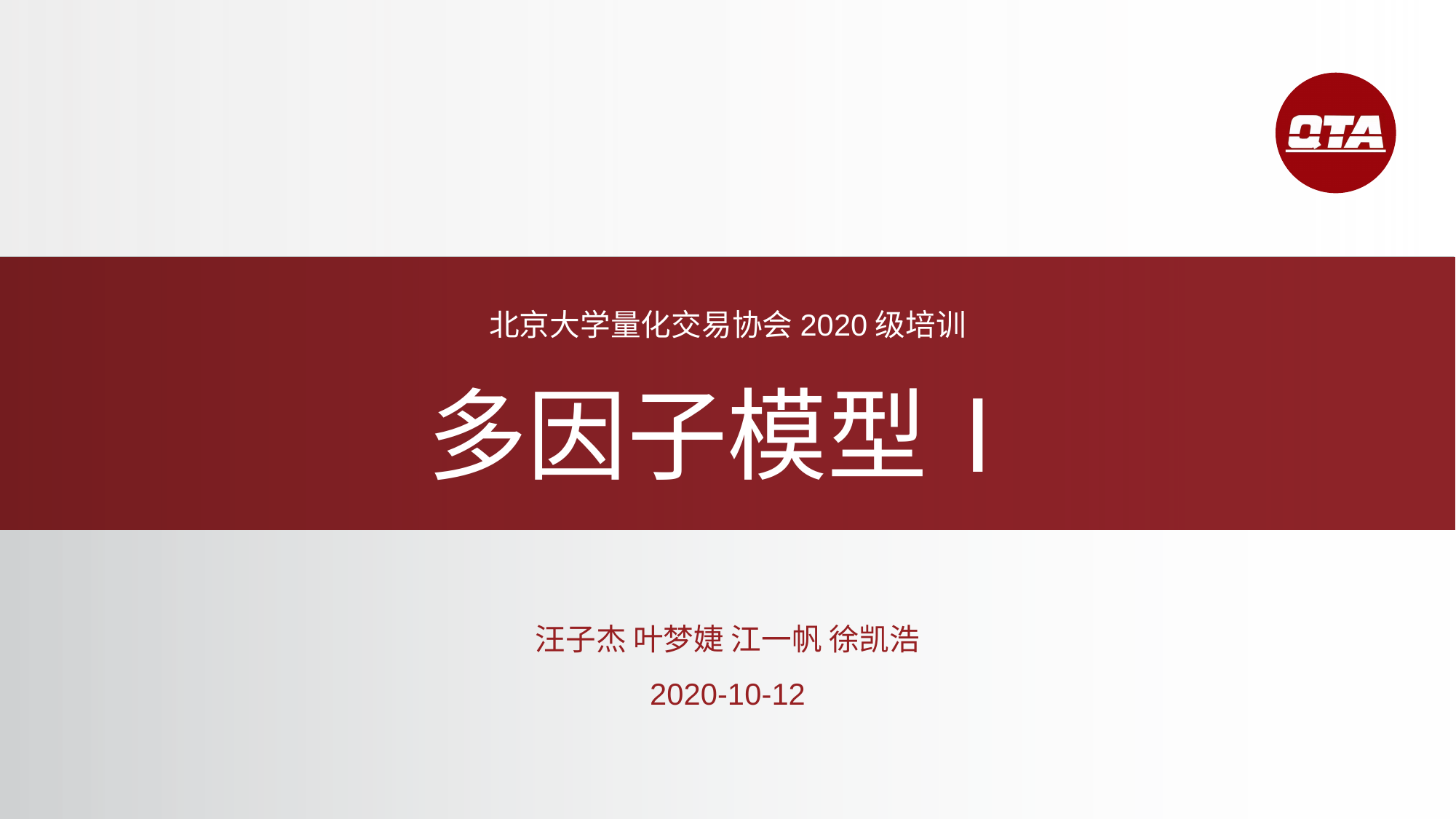

北京大学量化交易协会2020级培训
多因子模型Ⅰ
汪子杰 叶梦婕 江一帆 徐凯浩
2020-10-12